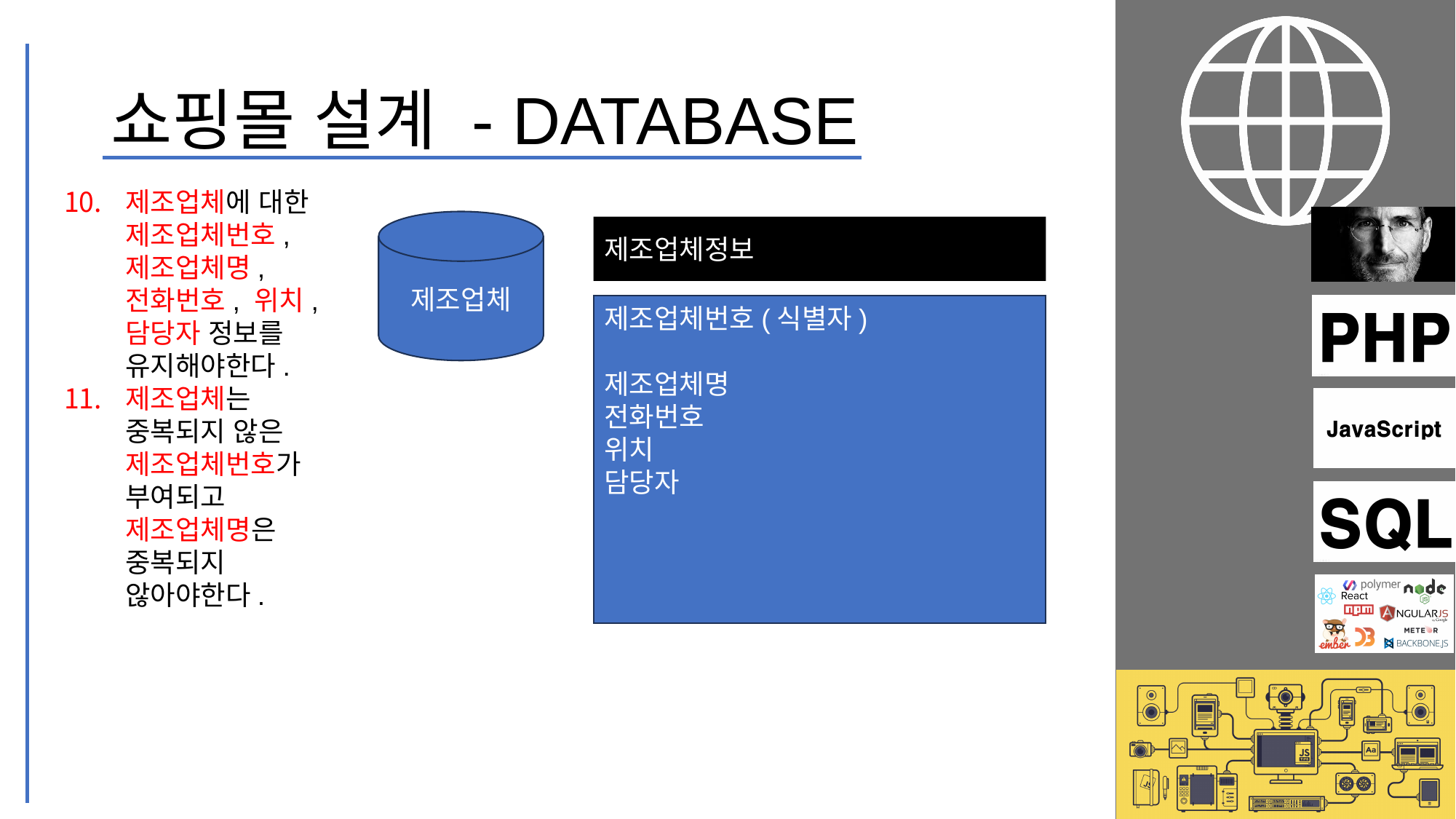

# 쇼핑몰 설계 - DATABASE
제조업체에 대한 제조업체번호, 제조업체명, 전화번호, 위치, 담당자 정보를 유지해야한다.
제조업체는 중복되지 않은 제조업체번호가 부여되고 제조업체명은 중복되지 않아야한다.

제조업체
제조업체정보
제조업체번호(식별자)

제조업체명
전화번호
위치
담당자